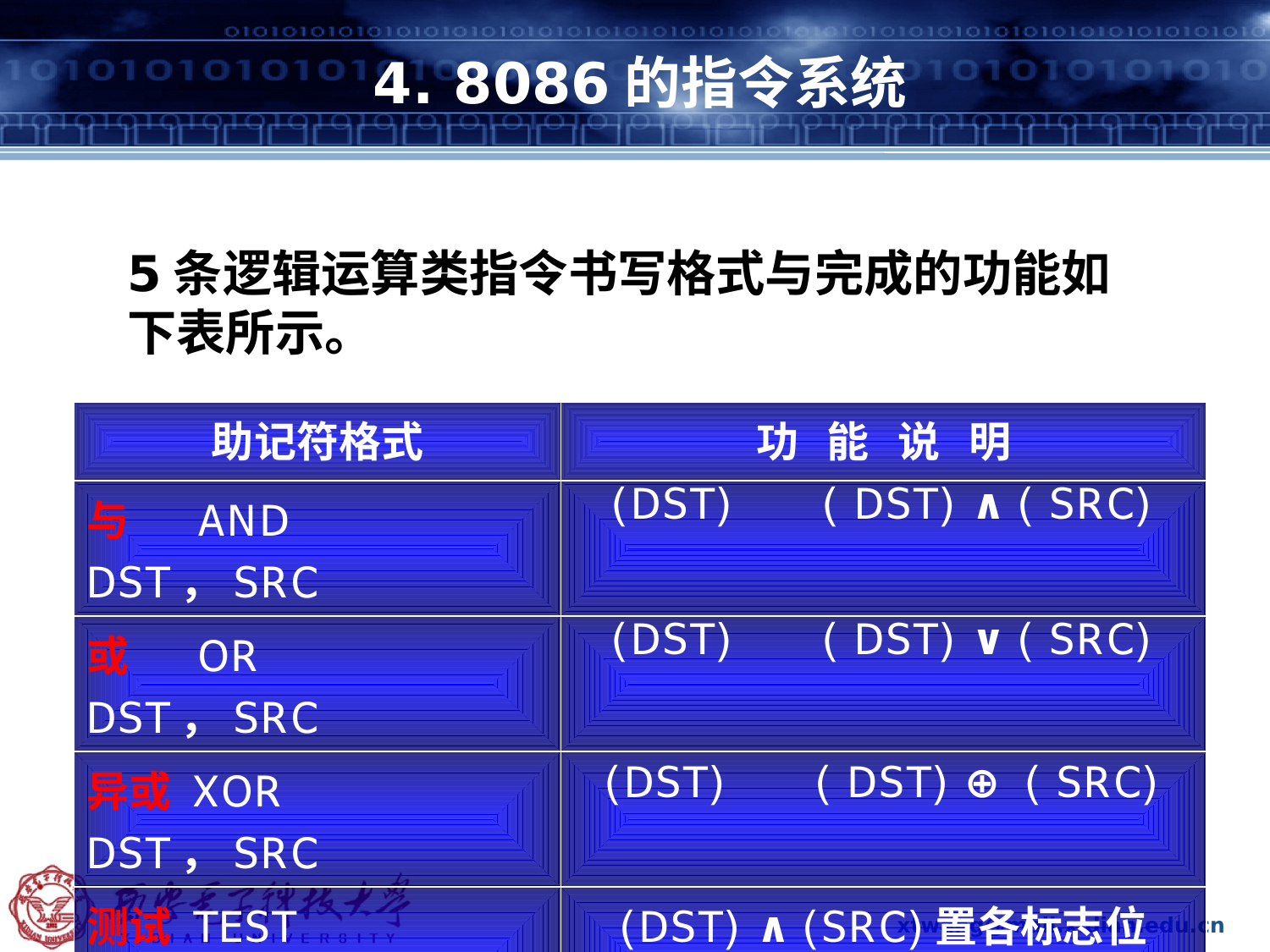

# 4. 8086的指令系统
5条逻辑运算类指令书写格式与完成的功能如下表所示。
| 助记符格式 | 功 能 说 明 |
| --- | --- |
| 与 AND DST，SRC | (DST) ( DST) ∧ ( SRC) |
| 或 OR DST，SRC | (DST) ( DST) ∨ ( SRC) |
| 异或 XOR DST，SRC | (DST) ( DST) ⊕ ( SRC) |
| 测试 TEST DST，SRC | (DST) ∧ (SRC)置各标志位 |
| 非 NOT DST | (DST)中各位取反 |